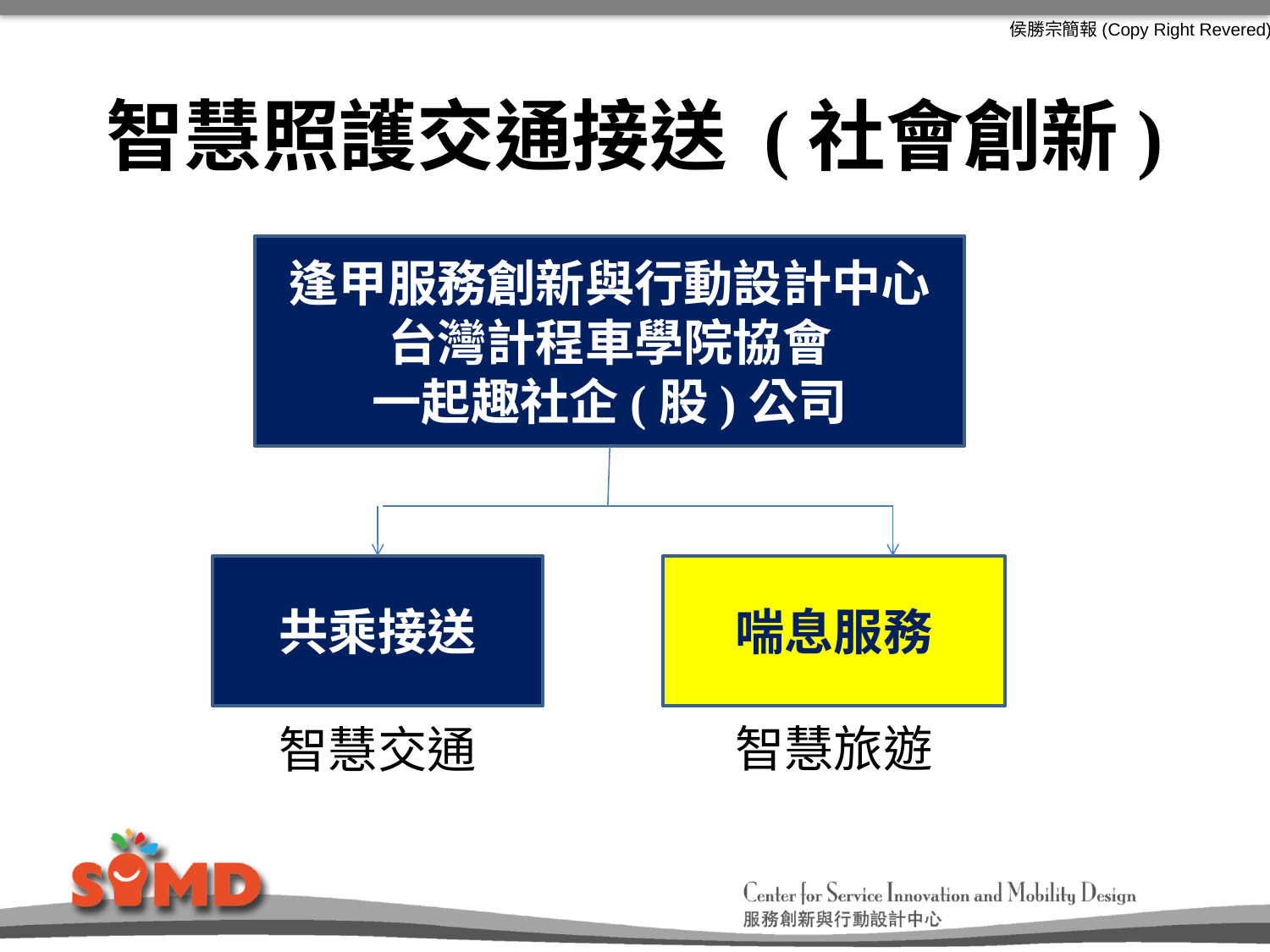

# 智慧照護交通接送 (社會創新)
逢甲服務創新與行動設計中心
台灣計程車學院協會
一起趣社企(股)公司
共乘接送
喘息服務
智慧旅遊
智慧交通